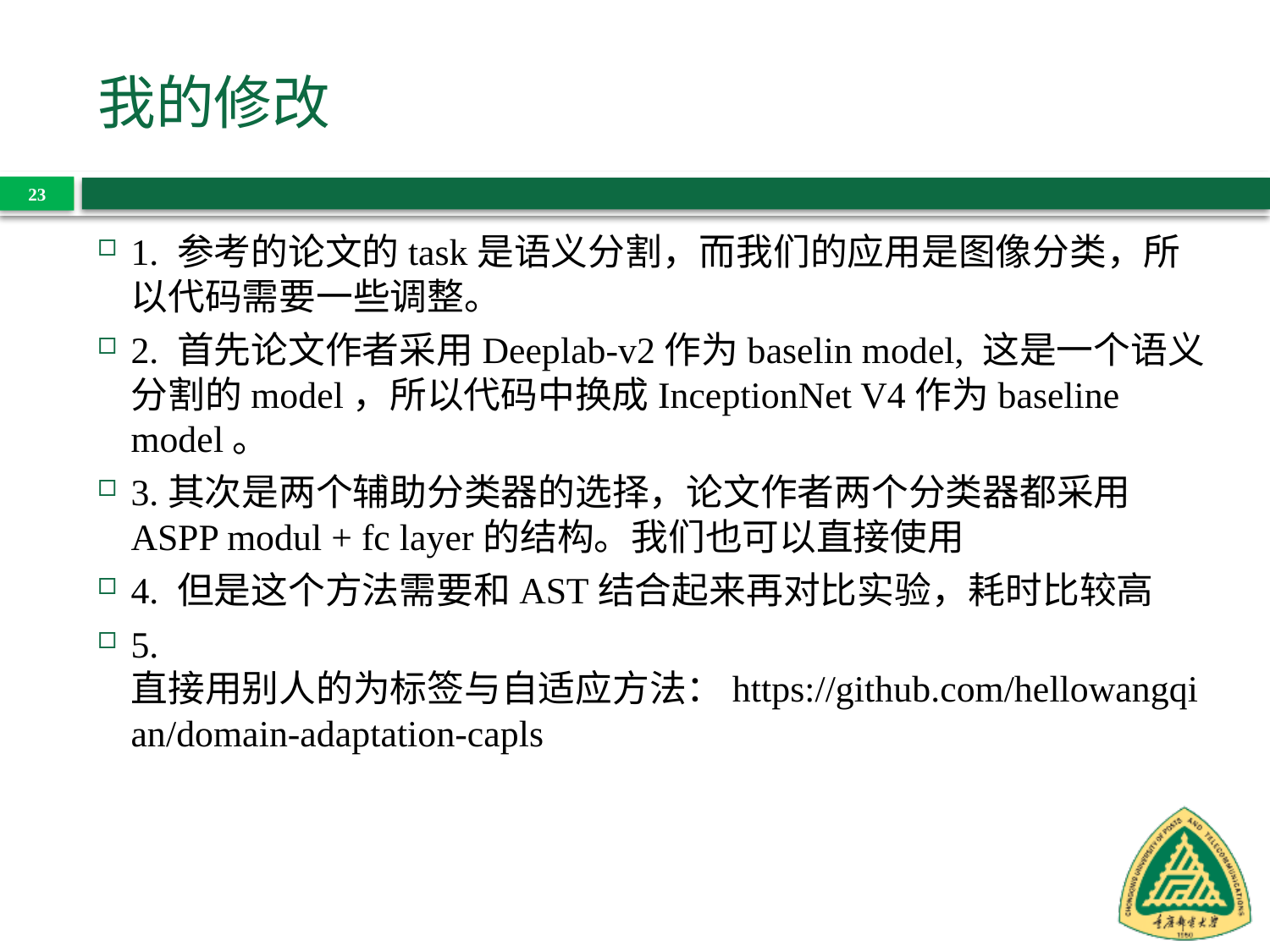

# 我的修改
23
1. 参考的论文的task是语义分割，而我们的应用是图像分类，所以代码需要一些调整。
2. 首先论文作者采用Deeplab-v2作为baselin model, 这是一个语义分割的model，所以代码中换成InceptionNet V4作为baseline model。
3.其次是两个辅助分类器的选择，论文作者两个分类器都采用ASPP modul + fc layer的结构。我们也可以直接使用
4. 但是这个方法需要和AST结合起来再对比实验，耗时比较高
5. 直接用别人的为标签与自适应方法：https://github.com/hellowangqian/domain-adaptation-capls